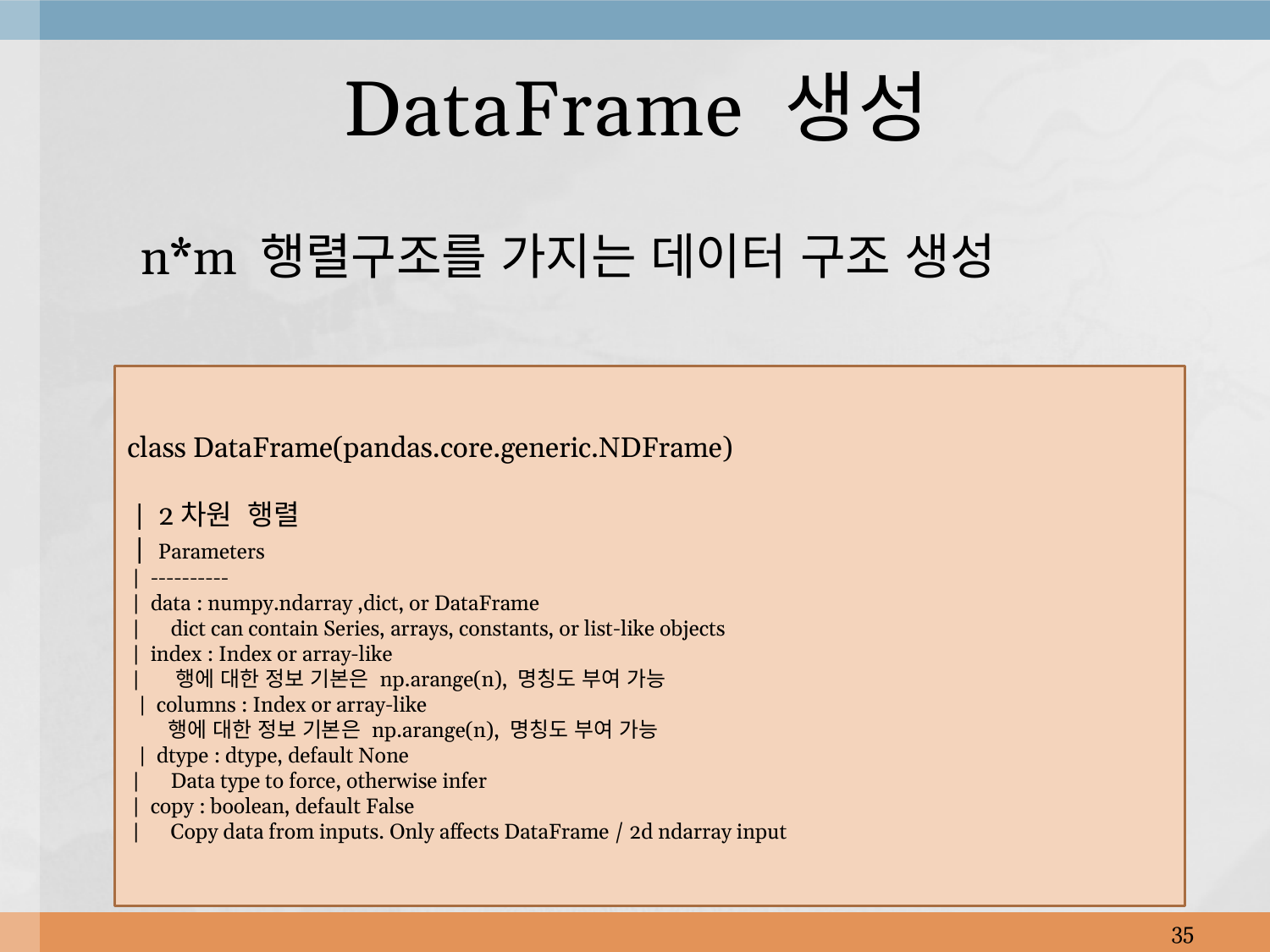

# DataFrame 생성
n*m 행렬구조를 가지는 데이터 구조 생성
class DataFrame(pandas.core.generic.NDFrame)
 |  2차원  행렬
 |  Parameters
 |  ----------
 |  data : numpy.ndarray ,dict, or DataFrame
 |      dict can contain Series, arrays, constants, or list-like objects
 |  index : Index or array-like
 |      행에 대한 정보 기본은 np.arange(n), 명칭도 부여 가능
 |  columns : Index or array-like
       행에 대한 정보 기본은 np.arange(n), 명칭도 부여 가능
 |  dtype : dtype, default None
 |      Data type to force, otherwise infer
 |  copy : boolean, default False
 |      Copy data from inputs. Only affects DataFrame / 2d ndarray input
35